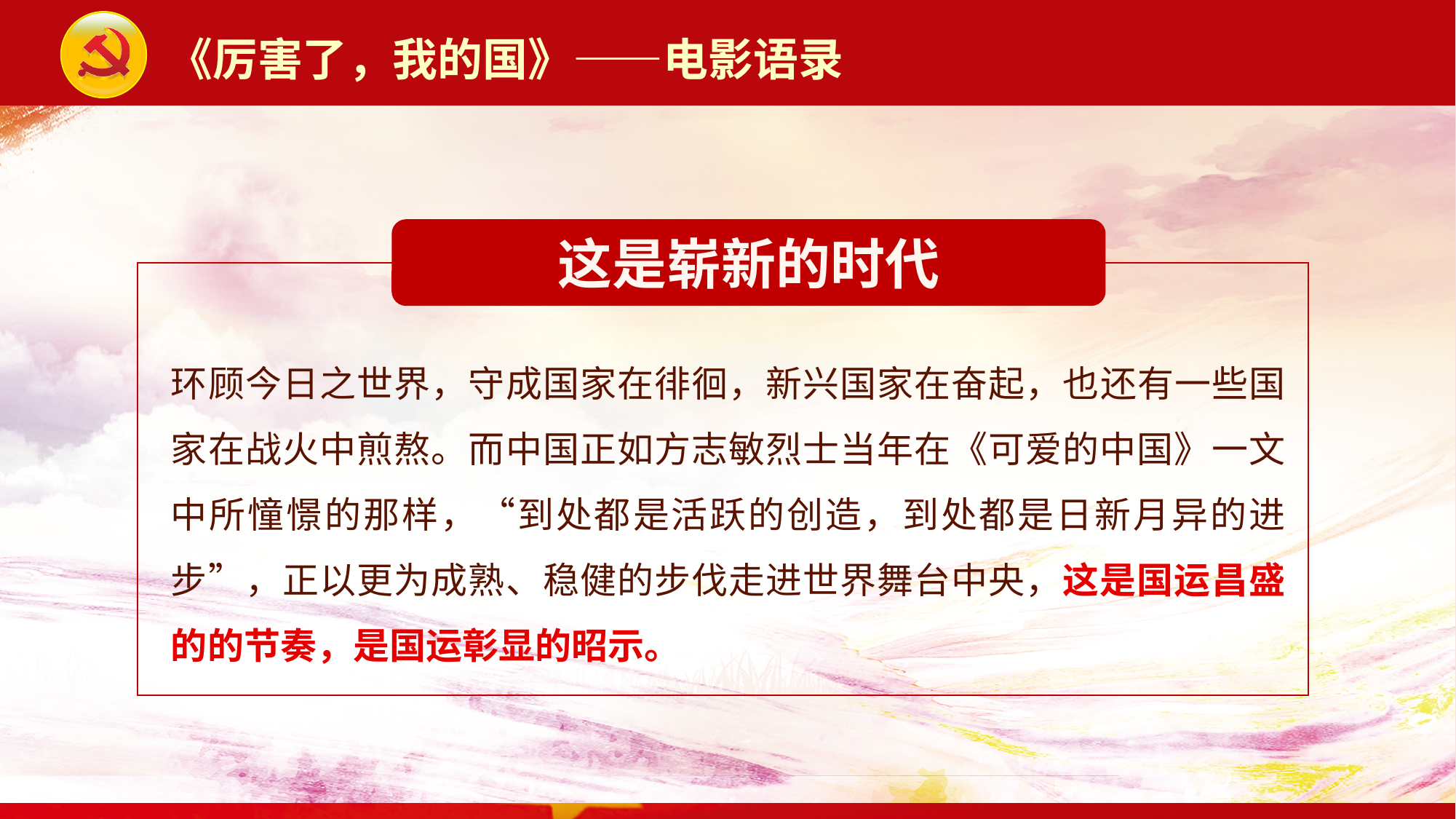

《厉害了，我的国》——电影语录
这是崭新的时代

环顾今日之世界，守成国家在徘徊，新兴国家在奋起，也还有一些国家在战火中煎熬。而中国正如方志敏烈士当年在《可爱的中国》一文中所憧憬的那样，“到处都是活跃的创造，到处都是日新月异的进步”，正以更为成熟、稳健的步伐走进世界舞台中央，这是国运昌盛的的节奏，是国运彰显的昭示。